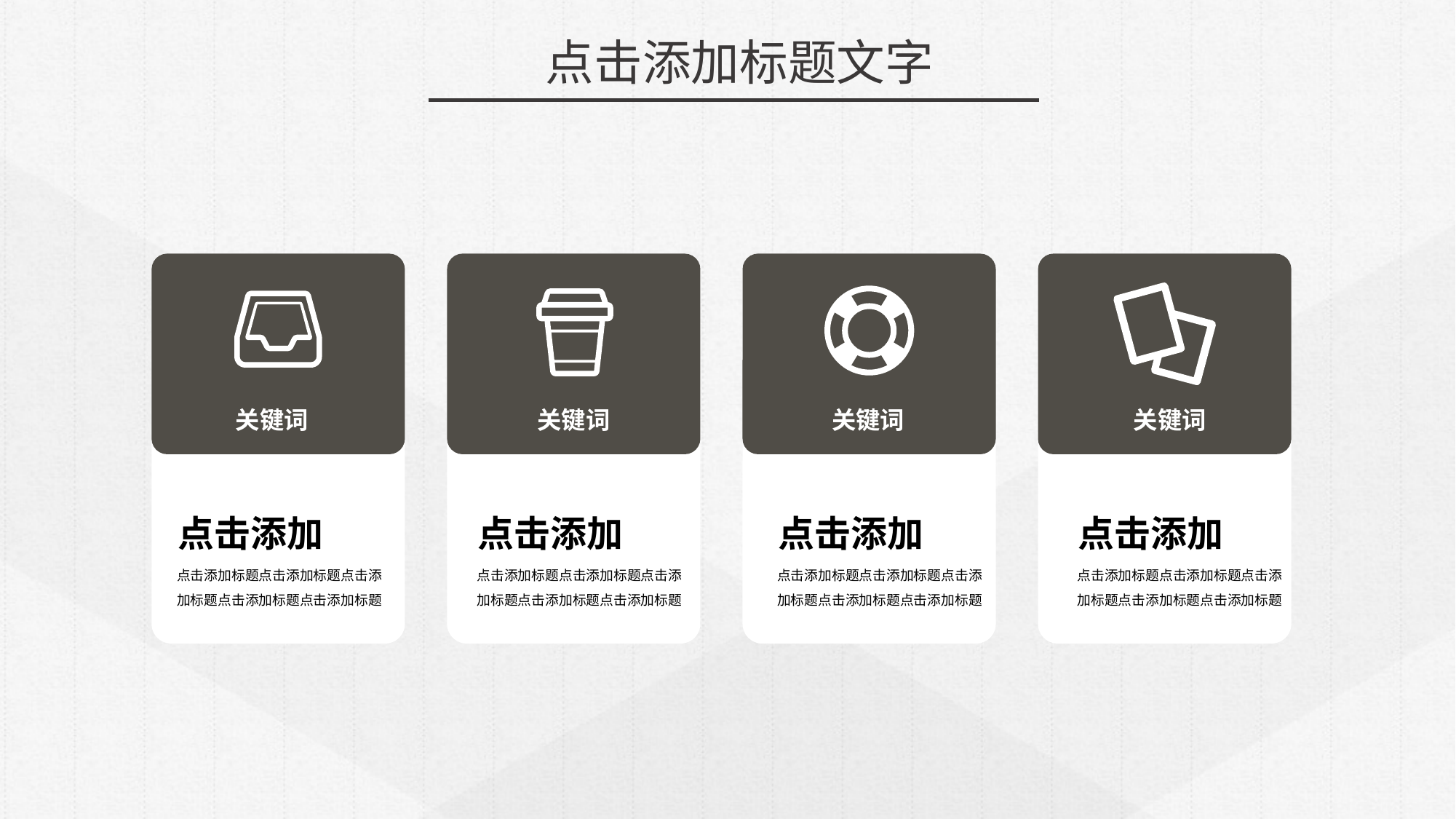

点击添加标题文字

关键词
关键词
关键词
关键词
点击添加
点击添加标题点击添加标题点击添加标题点击添加标题点击添加标题
点击添加
点击添加标题点击添加标题点击添加标题点击添加标题点击添加标题
点击添加
点击添加标题点击添加标题点击添加标题点击添加标题点击添加标题
点击添加
点击添加标题点击添加标题点击添加标题点击添加标题点击添加标题